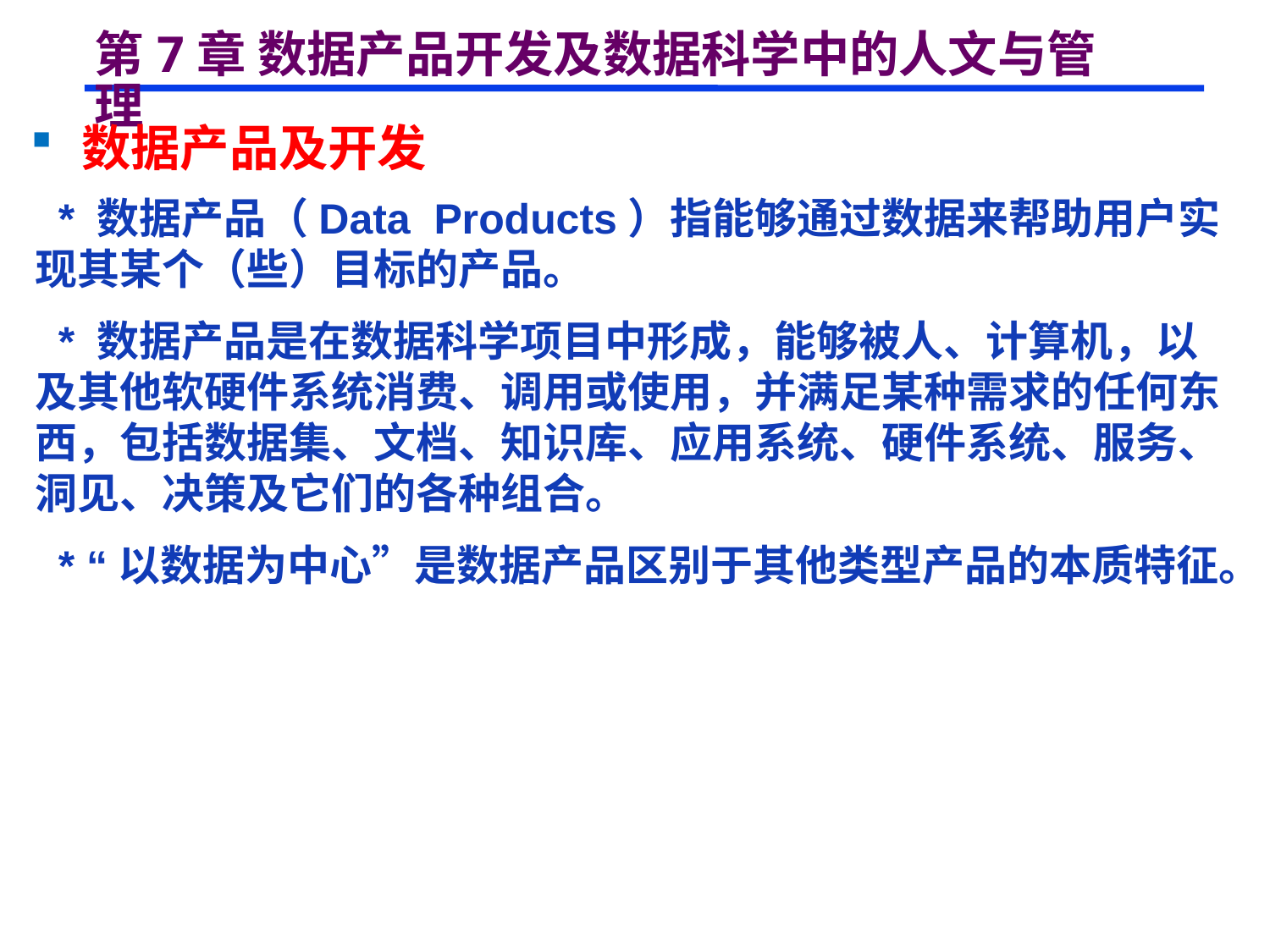

# 第7章 数据产品开发及数据科学中的人文与管理
 数据产品及开发
  * 数据产品（Data  Products）指能够通过数据来帮助用户实现其某个（些）目标的产品。
  * 数据产品是在数据科学项目中形成，能够被人、计算机，以及其他软硬件系统消费、调用或使用，并满足某种需求的任何东西，包括数据集、文档、知识库、应用系统、硬件系统、服务、洞见、决策及它们的各种组合。
  * “以数据为中心”是数据产品区别于其他类型产品的本质特征。